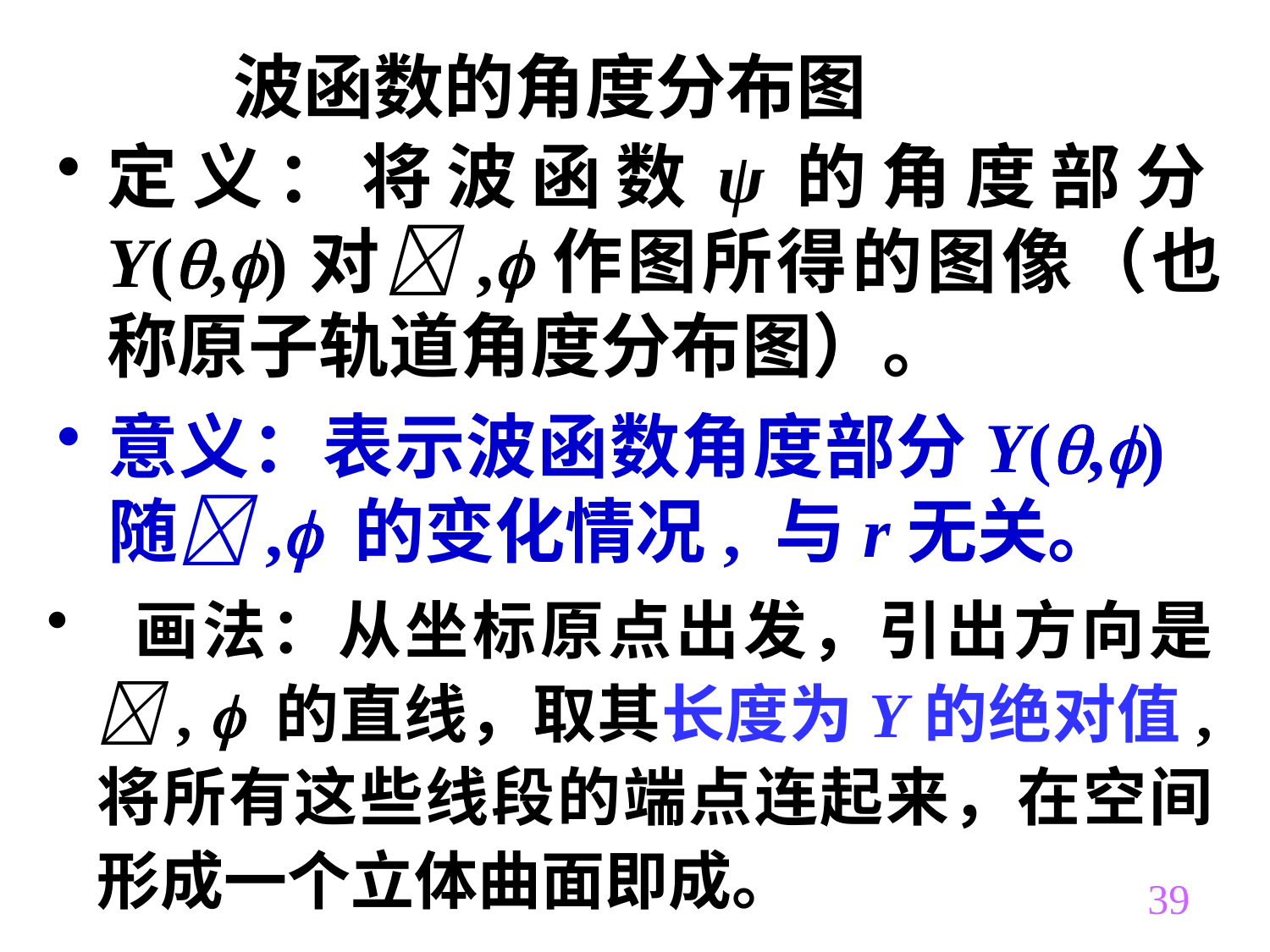

波函数的角度分布图
定义：将波函数ψ的角度部分Y(θ,φ)对θ,φ作图所得的图像（也称原子轨道角度分布图）。
意义：表示波函数角度部分Y(θ,φ)随θ,φ 的变化情况, 与r无关。
 画法：从坐标原点出发，引出方向是θ, φ 的直线，取其长度为Y的绝对值, 将所有这些线段的端点连起来，在空间形成一个立体曲面即成。